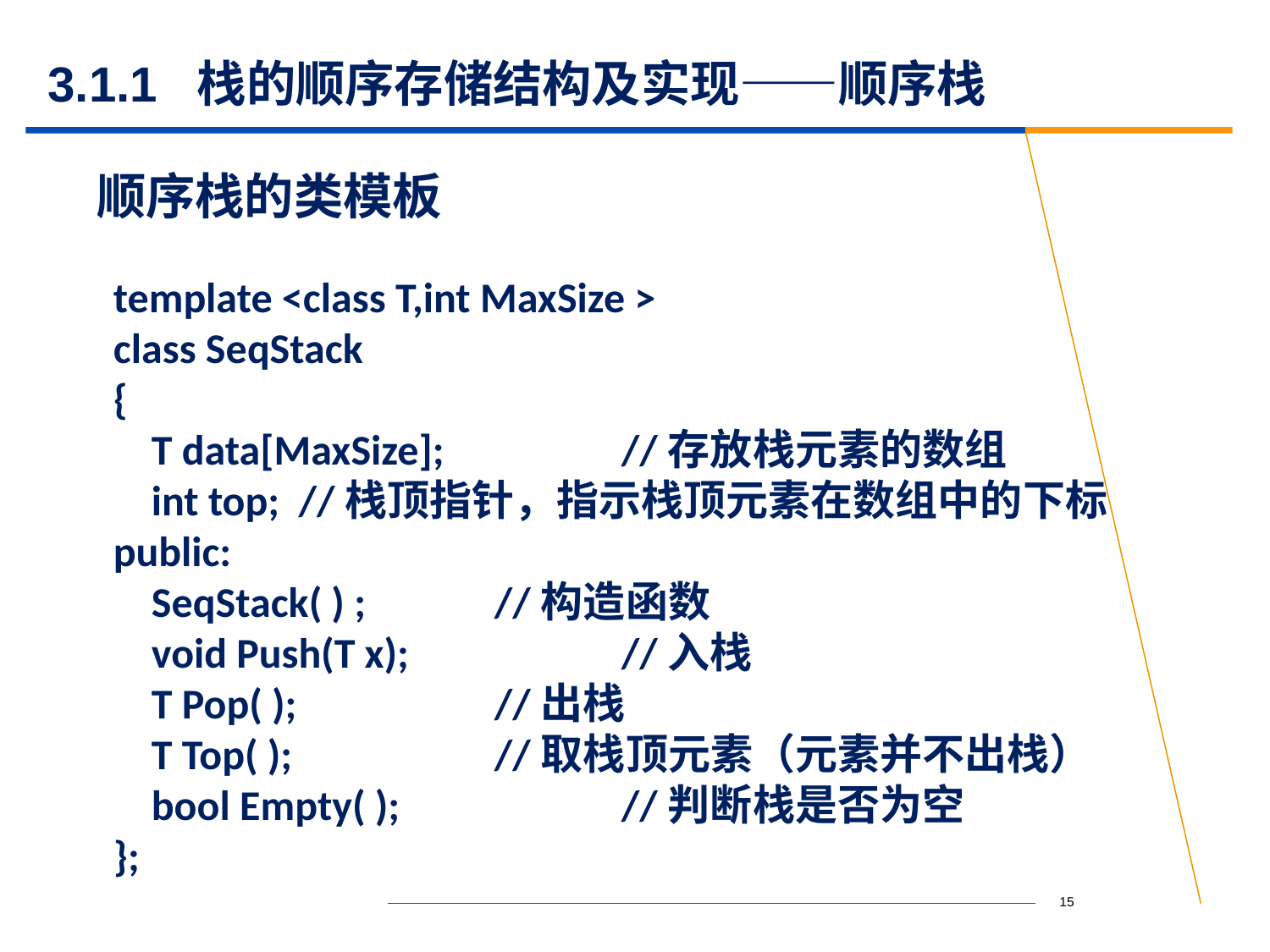

# 3.1.1  栈的顺序存储结构及实现——顺序栈
顺序栈的类模板
template <class T,int MaxSize >
class SeqStack
{
    T data[MaxSize];      	//存放栈元素的数组
    int top;  //栈顶指针，指示栈顶元素在数组中的下标
public:
    SeqStack( ) ;            	//构造函数
    void Push(T x);          	//入栈
    T Pop( );               	//出栈
    T Top( );	            	//取栈顶元素（元素并不出栈）
    bool Empty( );          	//判断栈是否为空
};